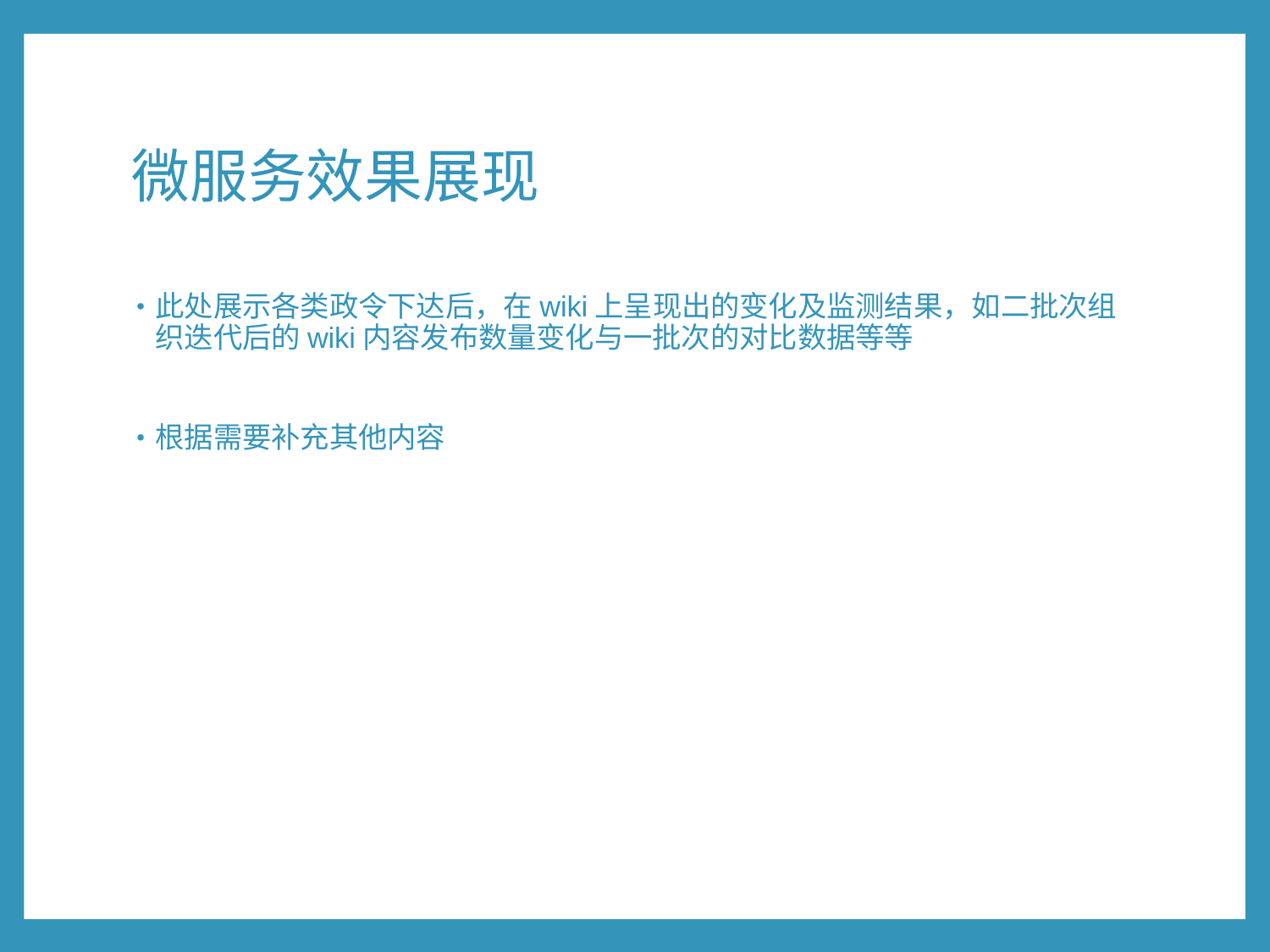

# 微服务效果展现
此处展示各类政令下达后，在wiki上呈现出的变化及监测结果，如二批次组织迭代后的wiki内容发布数量变化与一批次的对比数据等等

根据需要补充其他内容